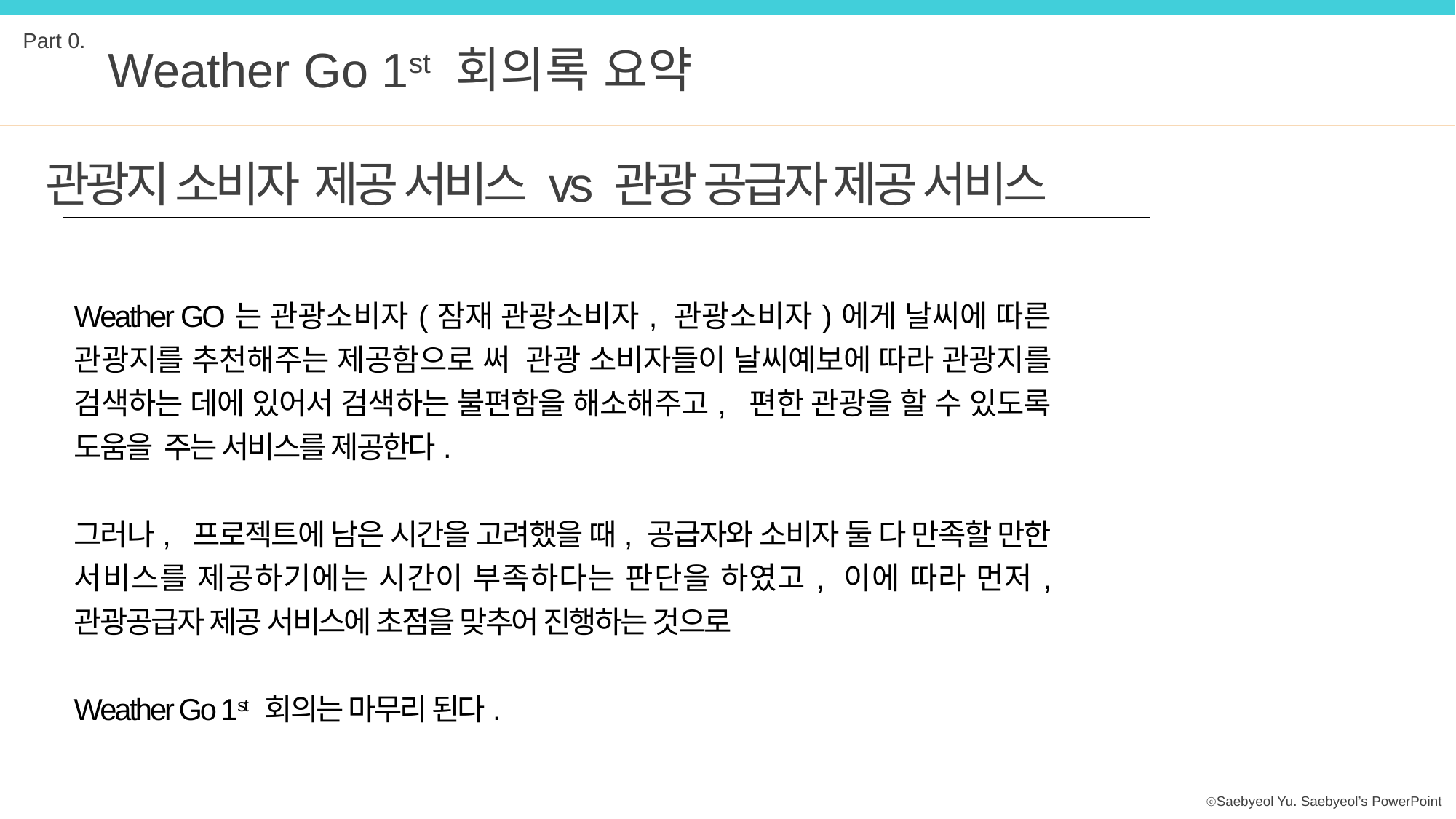

Part 0.
Weather Go 1st 회의록 요약

관광지 소비자  제공 서비스 vs 관광 공급자 제공 서비스
Weather GO는 관광소비자(잠재 관광소비자, 관광소비자)에게 날씨에 따른 관광지를 추천해주는 제공함으로 써  관광 소비자들이 날씨예보에 따라 관광지를 검색하는 데에 있어서 검색하는 불편함을 해소해주고,  편한 관광을 할 수 있도록 도움을  주는 서비스를 제공한다.

그러나,  프로젝트에 남은 시간을 고려했을 때, 공급자와 소비자 둘 다 만족할 만한 서비스를 제공하기에는 시간이 부족하다는 판단을 하였고, 이에 따라 먼저, 관광공급자 제공 서비스에 초점을 맞추어 진행하는 것으로

Weather Go 1st 회의는 마무리 된다.